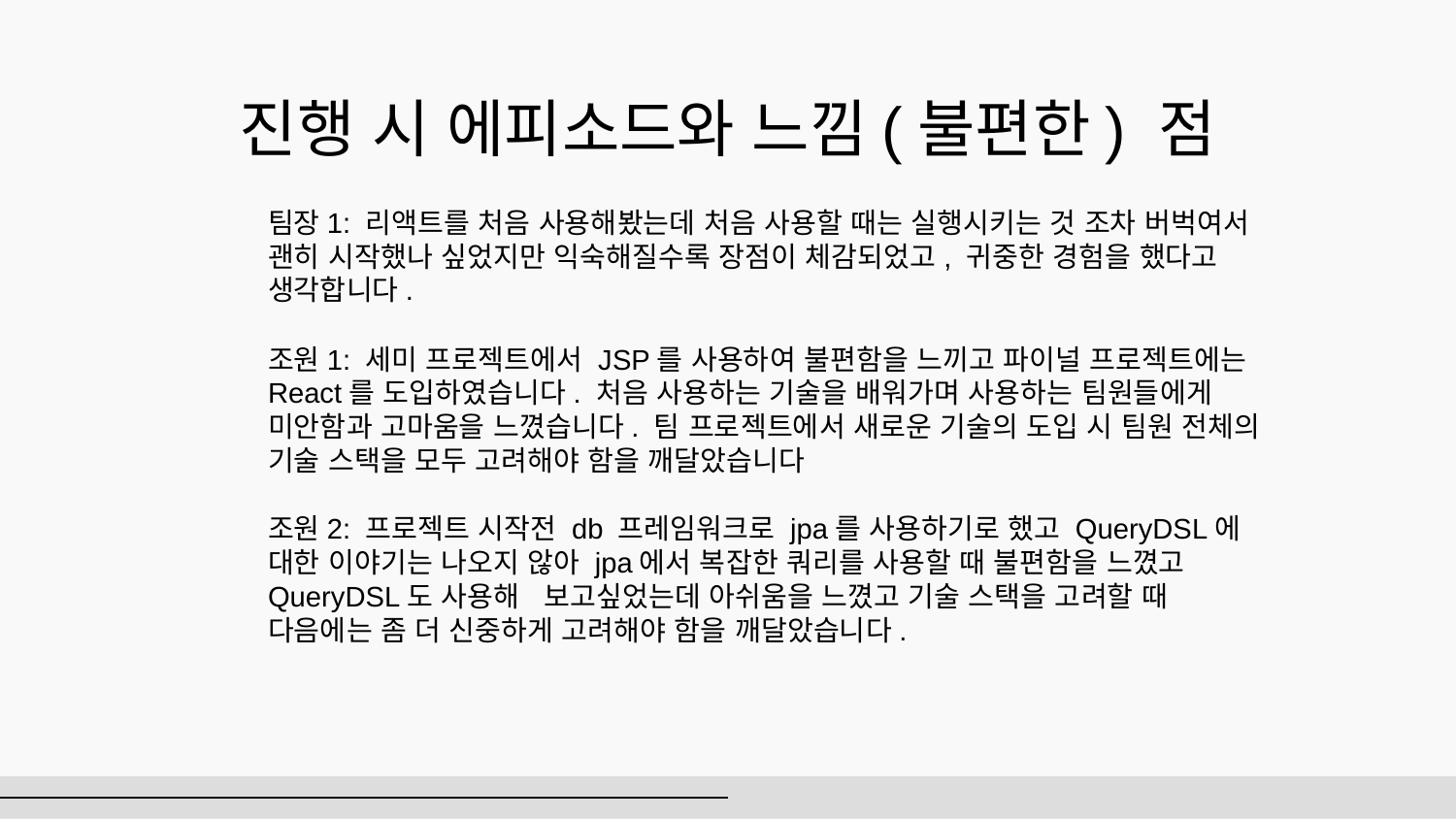

# 진행 시 에피소드와 느낌(불편한) 점

팀장1: 리액트를 처음 사용해봤는데 처음 사용할 때는 실행시키는 것 조차 버벅여서 괜히 시작했나 싶었지만 익숙해질수록 장점이 체감되었고, 귀중한 경험을 했다고 생각합니다.
조원1: 세미 프로젝트에서 JSP를 사용하여 불편함을 느끼고 파이널 프로젝트에는 React를 도입하였습니다. 처음 사용하는 기술을 배워가며 사용하는 팀원들에게 미안함과 고마움을 느꼈습니다. 팀 프로젝트에서 새로운 기술의 도입 시 팀원 전체의 기술 스택을 모두 고려해야 함을 깨달았습니다
조원2: 프로젝트 시작전 db 프레임워크로 jpa를 사용하기로 했고 QueryDSL에 대한 이야기는 나오지 않아 jpa에서 복잡한 쿼리를 사용할 때 불편함을 느꼈고 QueryDSL도 사용해   보고싶었는데 아쉬움을 느꼈고 기술 스택을 고려할 때 다음에는 좀 더 신중하게 고려해야 함을 깨달았습니다.